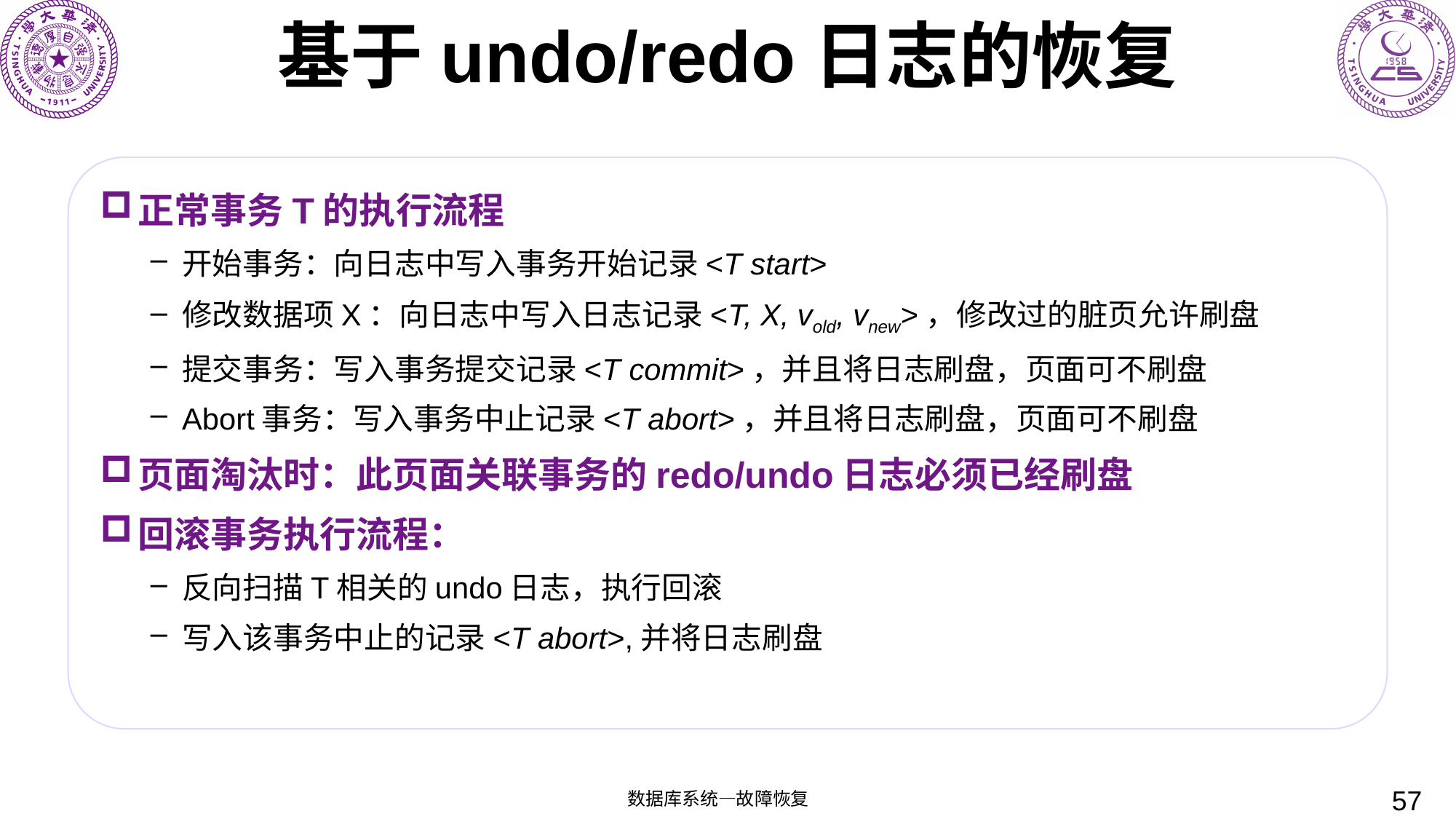

# 基于undo/redo日志的恢复

正常事务T的执行流程
开始事务：向日志中写入事务开始记录<T start>
修改数据项X：向日志中写入日志记录<T, X, vold, vnew>，修改过的脏页允许刷盘
提交事务：写入事务提交记录<T commit>，并且将日志刷盘，页面可不刷盘
Abort事务：写入事务中止记录<T abort>，并且将日志刷盘，页面可不刷盘
页面淘汰时：此页面关联事务的redo/undo日志必须已经刷盘
回滚事务执行流程：
反向扫描T相关的undo日志，执行回滚
写入该事务中止的记录<T abort>,并将日志刷盘

57
数据库系统—故障恢复